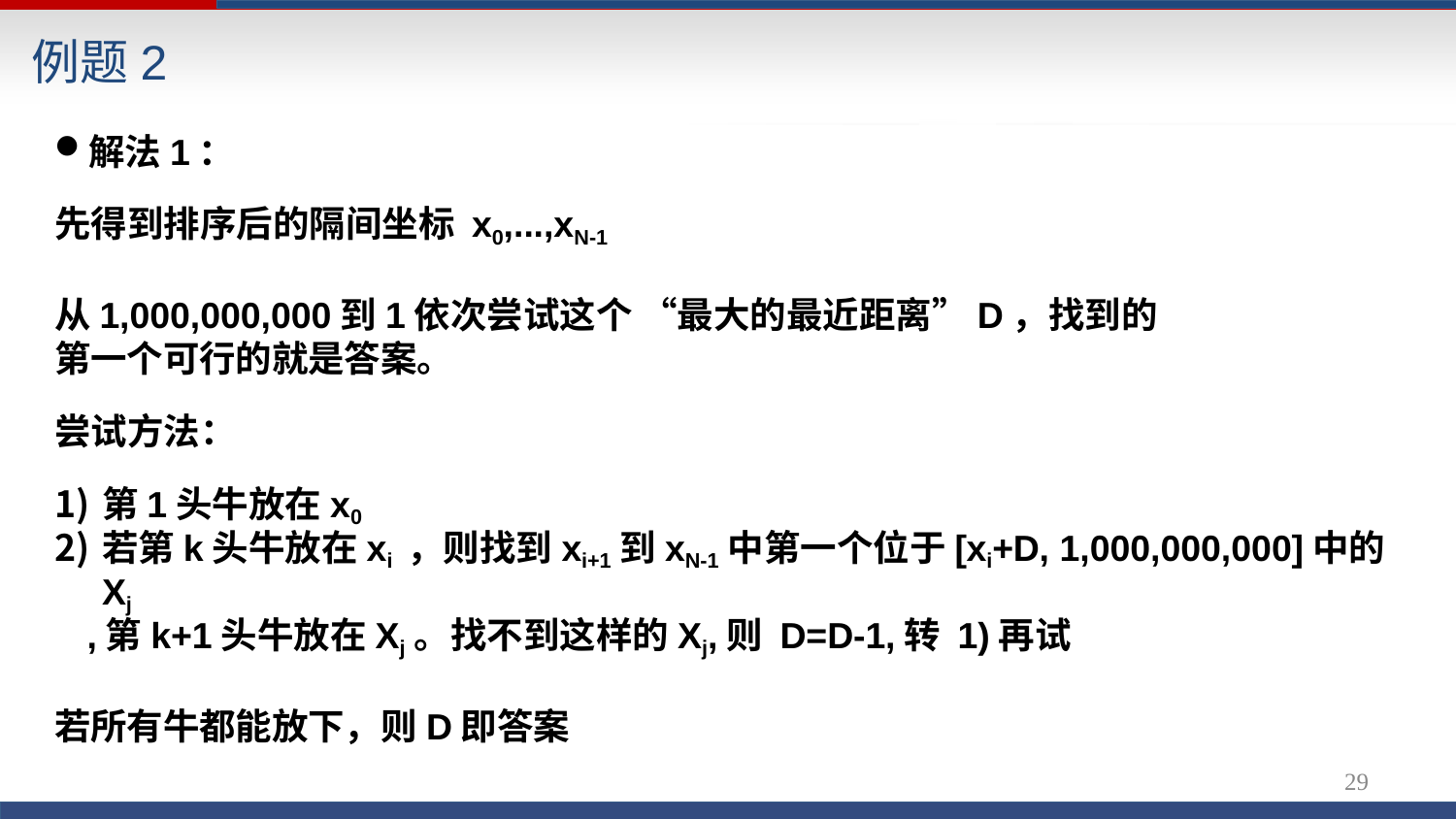

例题2
解法1：

先得到排序后的隔间坐标 x0,...,xN-1
从1,000,000,000到1依次尝试这个 “最大的最近距离”D，找到的
第一个可行的就是答案。

尝试方法：

第1头牛放在x0
若第k头牛放在xi ，则找到xi+1到xN-1中第一个位于[xi+D, 1,000,000,000]中的Xj
,第k+1头牛放在Xj。找不到这样的Xj,则 D=D-1,转 1)再试
若所有牛都能放下，则D即答案
29